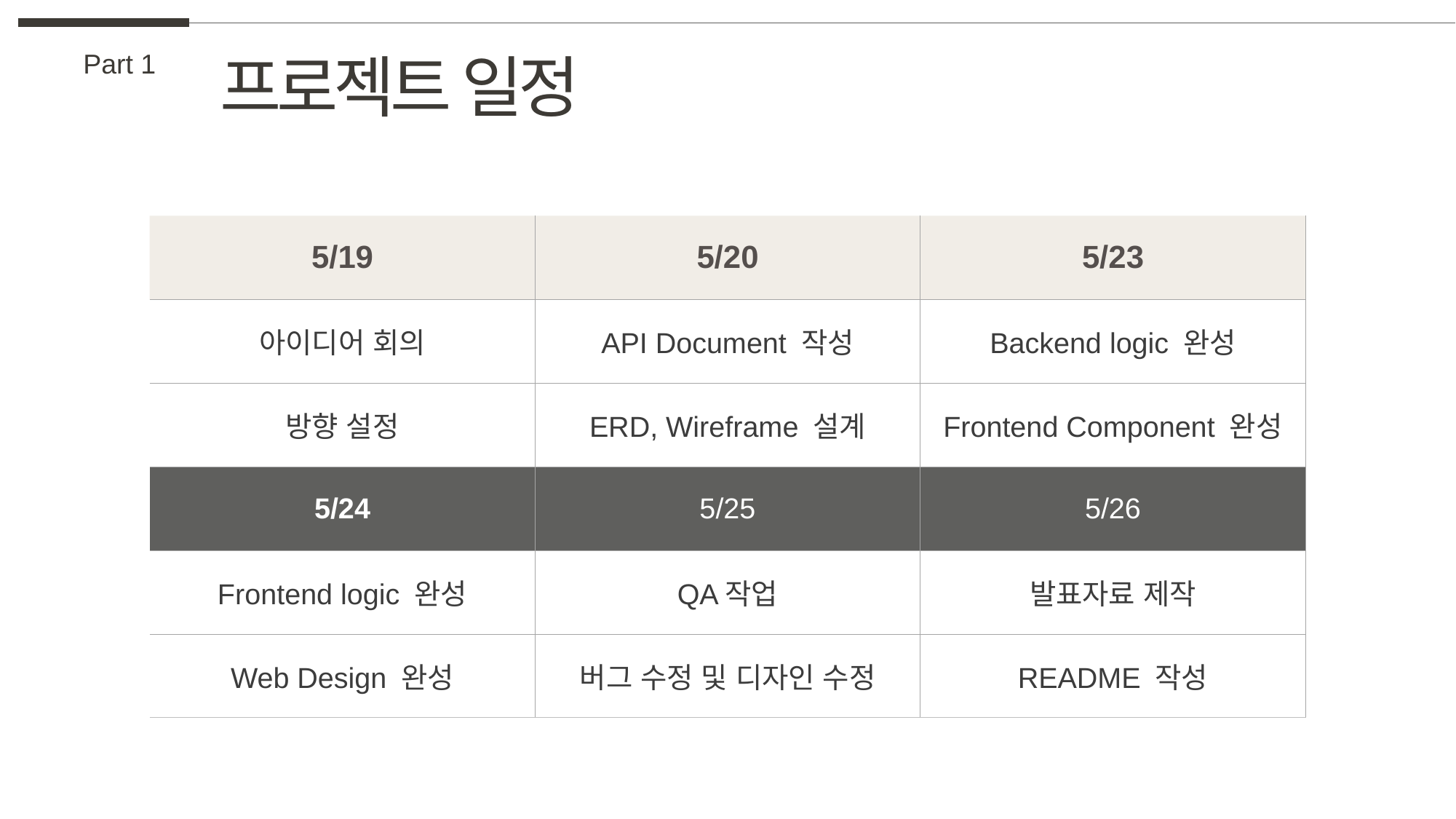

프로젝트 일정
Part 1
| 5/19 | 5/20 | 5/23 |
| --- | --- | --- |
| 아이디어 회의 | API Document 작성 | Backend logic 완성 |
| 방향 설정 | ERD, Wireframe 설계 | Frontend Component 완성 |
| 5/24 | 5/25 | 5/26 |
| Frontend logic 완성 | QA작업 | 발표자료 제작 |
| Web Design 완성 | 버그 수정 및 디자인 수정 | README 작성 |